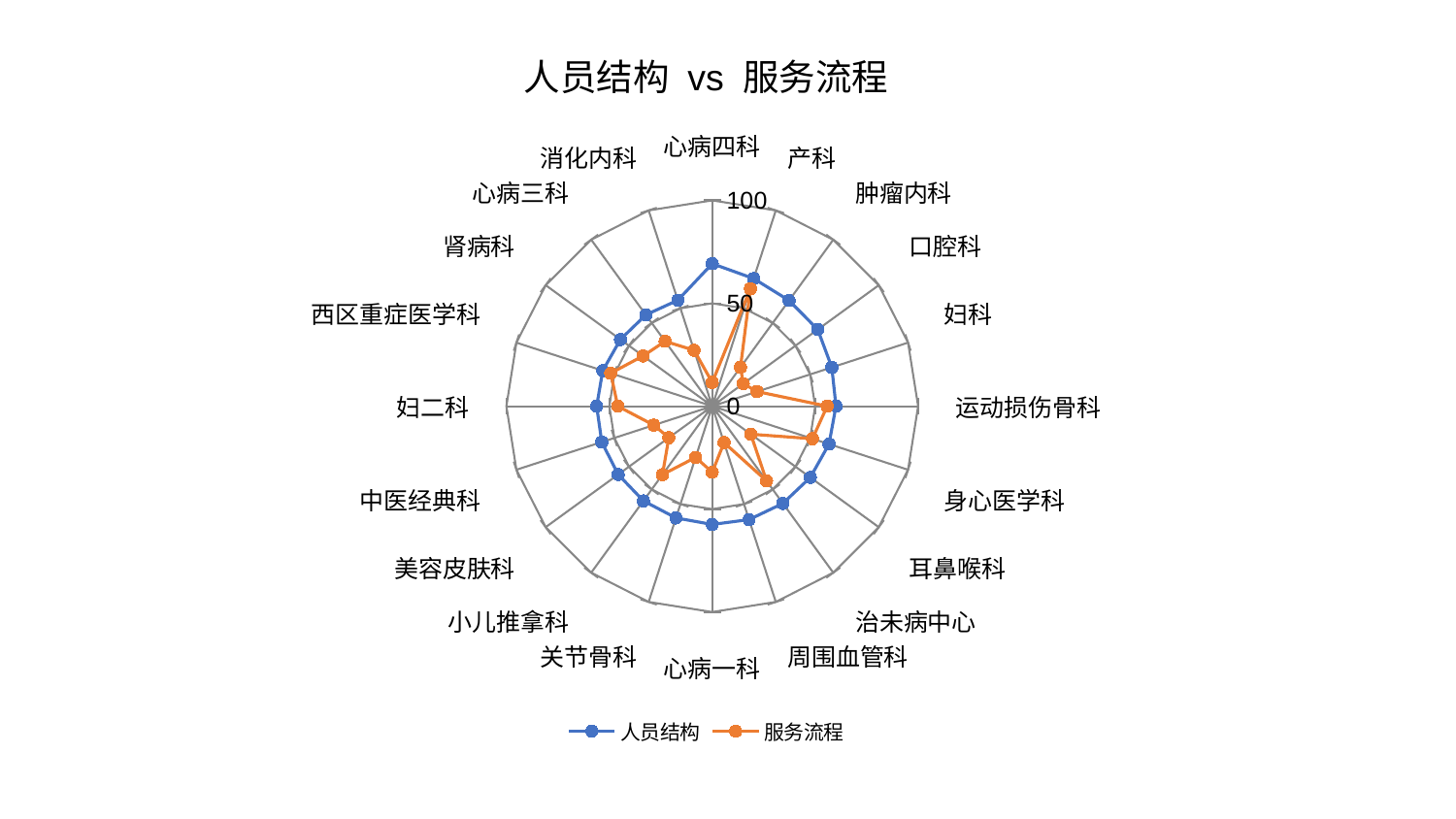

### Chart: 人员结构 vs 服务流程

| Category | 人员结构 | 服务流程 |
|---|---|---|
| 心病四科 | 69.23720780854573 | 11.535188116094977 |
| 产科 | 65.2022616928499 | 60.06738861522809 |
| 肿瘤内科 | 63.491950757433834 | 23.353796961596885 |
| 口腔科 | 63.37037242826741 | 18.656506554756948 |
| 妇科 | 61.086720803491005 | 22.8864829452314 |
| 运动损伤骨科 | 60.115043979827135 | 55.844911649068706 |
| 身心医学科 | 59.64794667097261 | 51.19211322916492 |
| 耳鼻喉科 | 58.894965933746256 | 23.172610826718326 |
| 治未病中心 | 58.398248625496834 | 44.90650057104435 |
| 周围血管科 | 57.937809118970755 | 18.616830916336884 |
| 心病一科 | 57.461724483840506 | 32.074732328331265 |
| 关节骨科 | 57.10061010983095 | 26.19518143152154 |
| 小儿推拿科 | 56.868012098904686 | 41.120160682259524 |
| 美容皮肤科 | 56.48818315404143 | 26.076271664130452 |
| 中医经典科 | 56.422255840893115 | 29.838571865785084 |
| 妇二科 | 56.14719342753697 | 45.8877167007347 |
| 西区重症医学科 | 55.926205030949816 | 51.85271448214968 |
| 肾病科 | 55.14497234259284 | 41.56484713079709 |
| 心病三科 | 54.87118916624698 | 38.9659592274307 |
| 消化内科 | 54.15362271926385 | 28.59230051420375 |
27